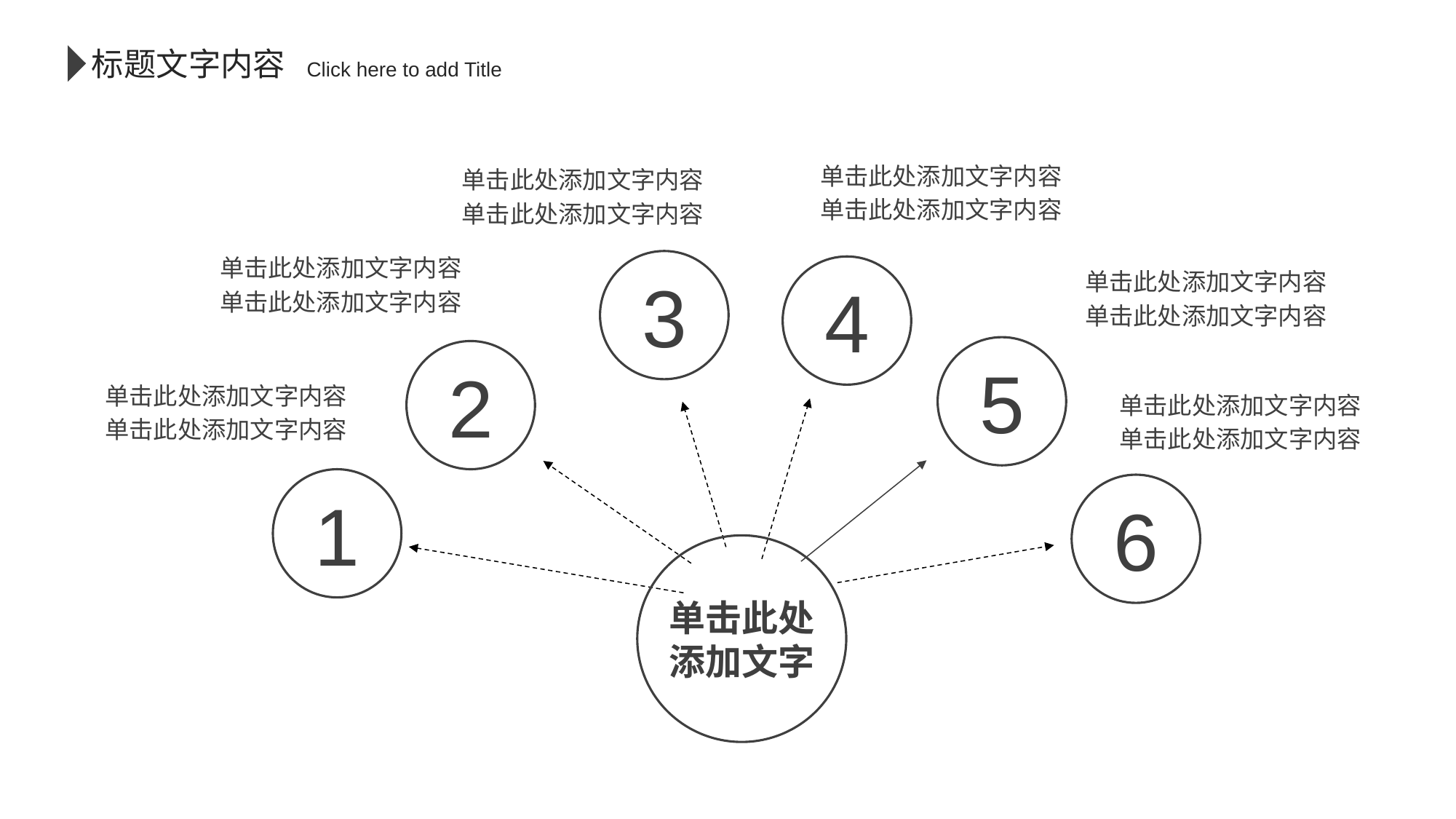

标题文字内容
  Click here to add Title

单击此处添加文字内容
单击此处添加文字内容
单击此处添加文字内容
单击此处添加文字内容
单击此处添加文字内容
单击此处添加文字内容
单击此处添加文字内容
单击此处添加文字内容
单击此处添加文字内容
单击此处添加文字内容
单击此处添加文字内容
单击此处添加文字内容
3
4
5
2

1
6
单击此处
添加文字